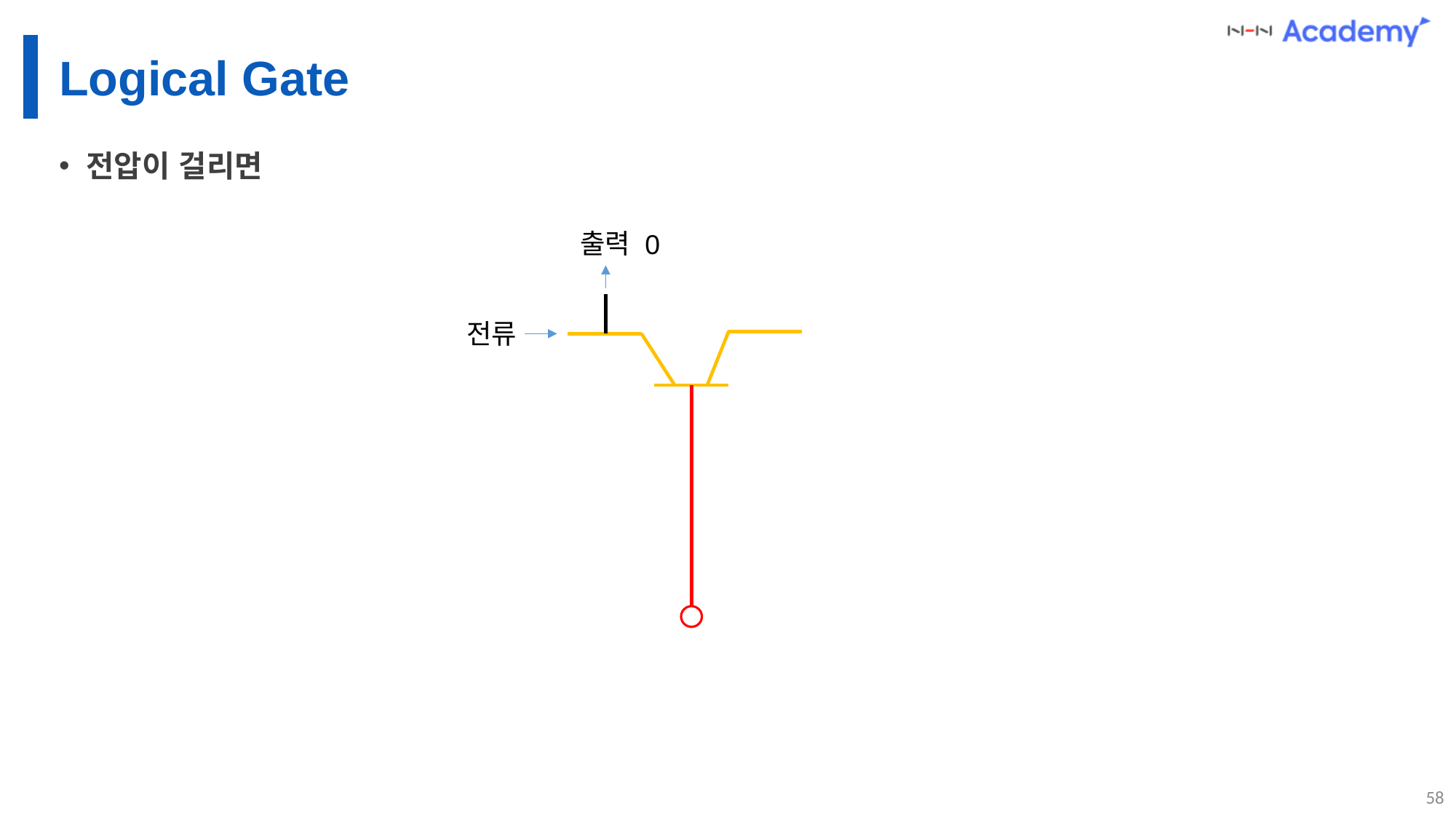

# Logical Gate
전압이 걸리면
출력
0
전류

58